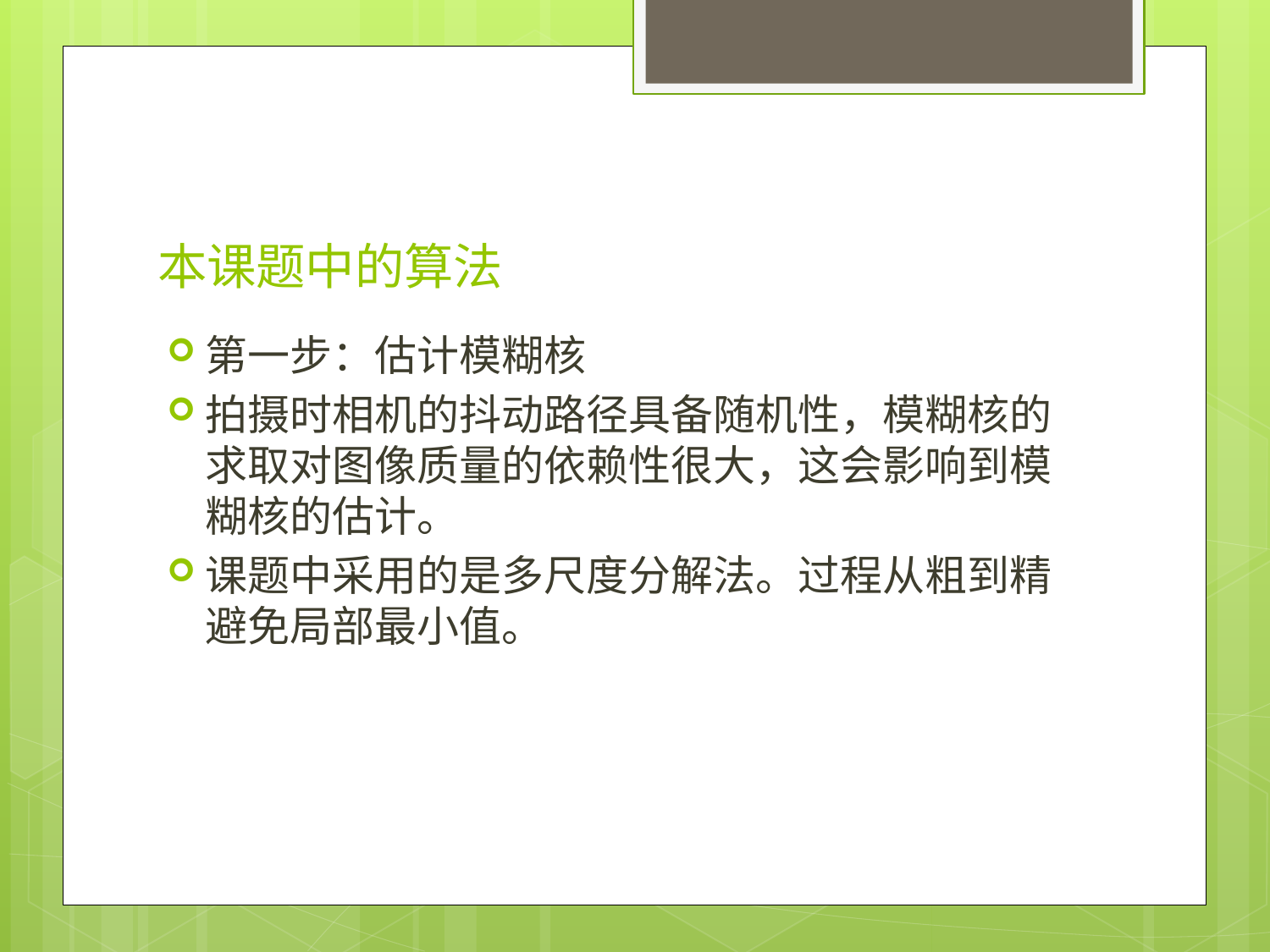

# 本课题中的算法
第一步：估计模糊核
拍摄时相机的抖动路径具备随机性，模糊核的求取对图像质量的依赖性很大，这会影响到模糊核的估计。
课题中采用的是多尺度分解法。过程从粗到精避免局部最小值。